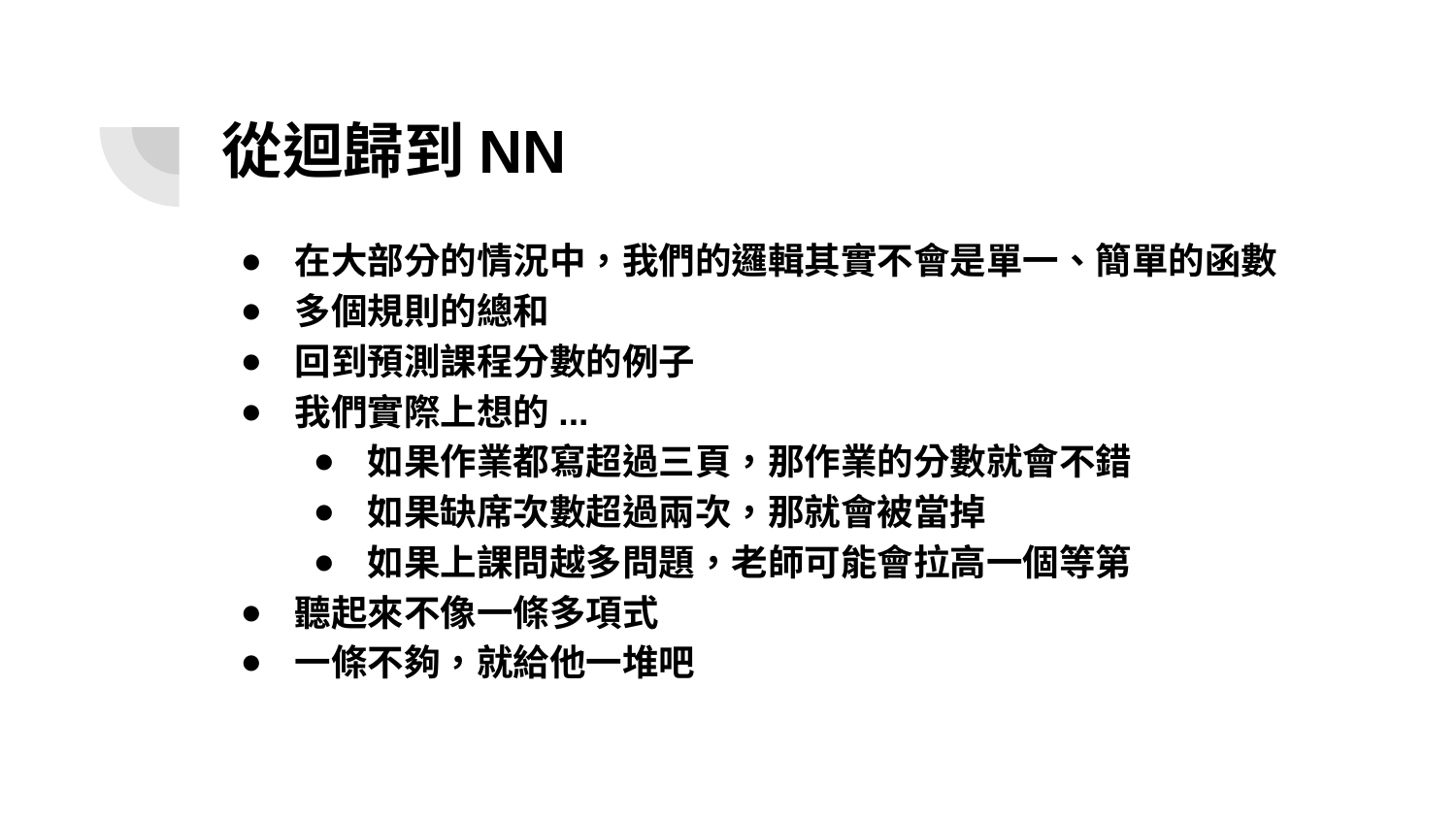

# 從迴歸到NN
在大部分的情況中，我們的邏輯其實不會是單一、簡單的函數
多個規則的總和
回到預測課程分數的例子
我們實際上想的...
如果作業都寫超過三頁，那作業的分數就會不錯
如果缺席次數超過兩次，那就會被當掉
如果上課問越多問題，老師可能會拉高一個等第
聽起來不像一條多項式
一條不夠，就給他一堆吧